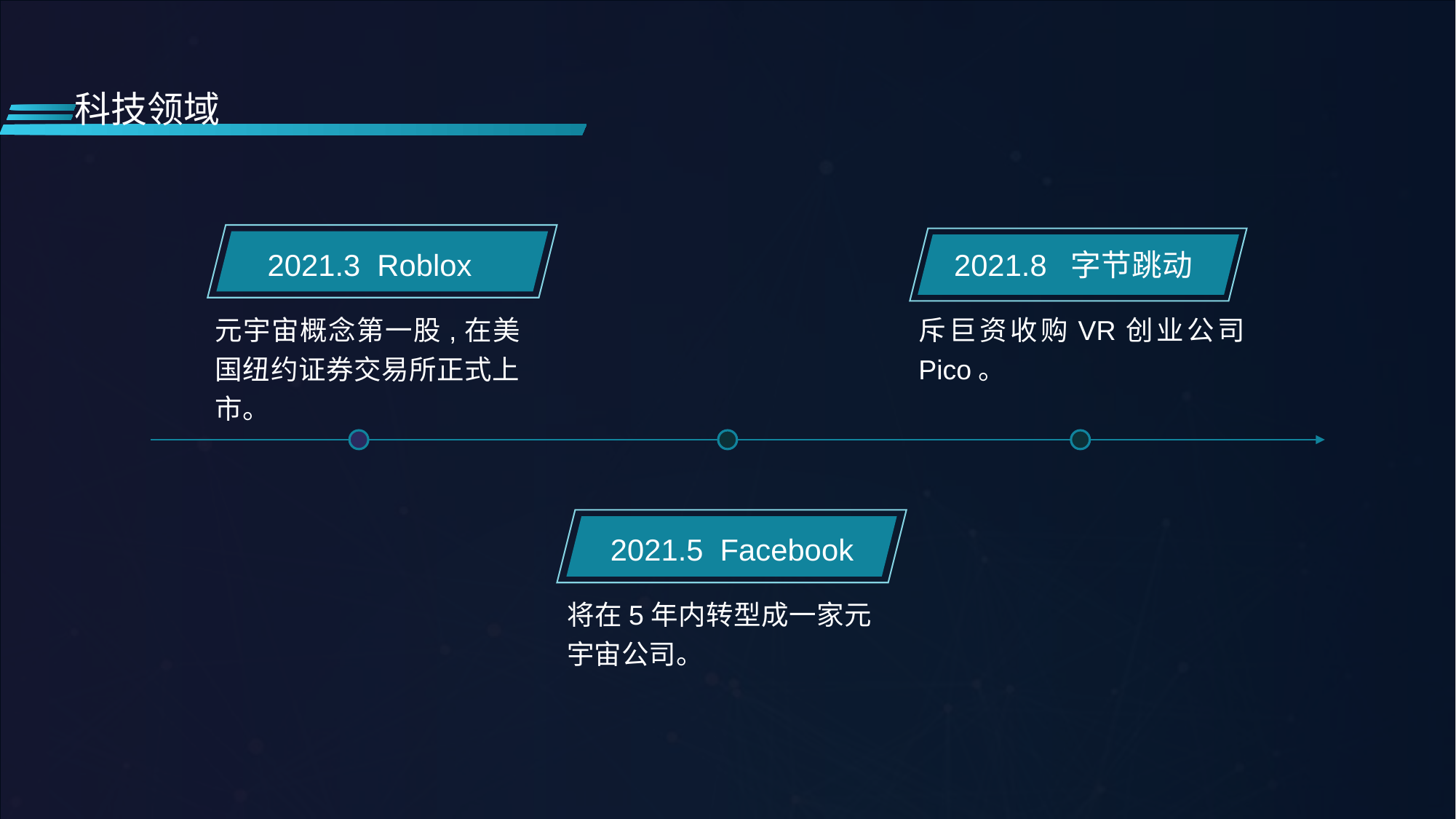

科技领域

2021.3  Roblox
2021.8  字节跳动
元宇宙概念第一股,在美国纽约证券交易所正式上市。
斥巨资收购VR创业公司Pico。

2021.5  Facebook
将在5年内转型成一家元宇宙公司。